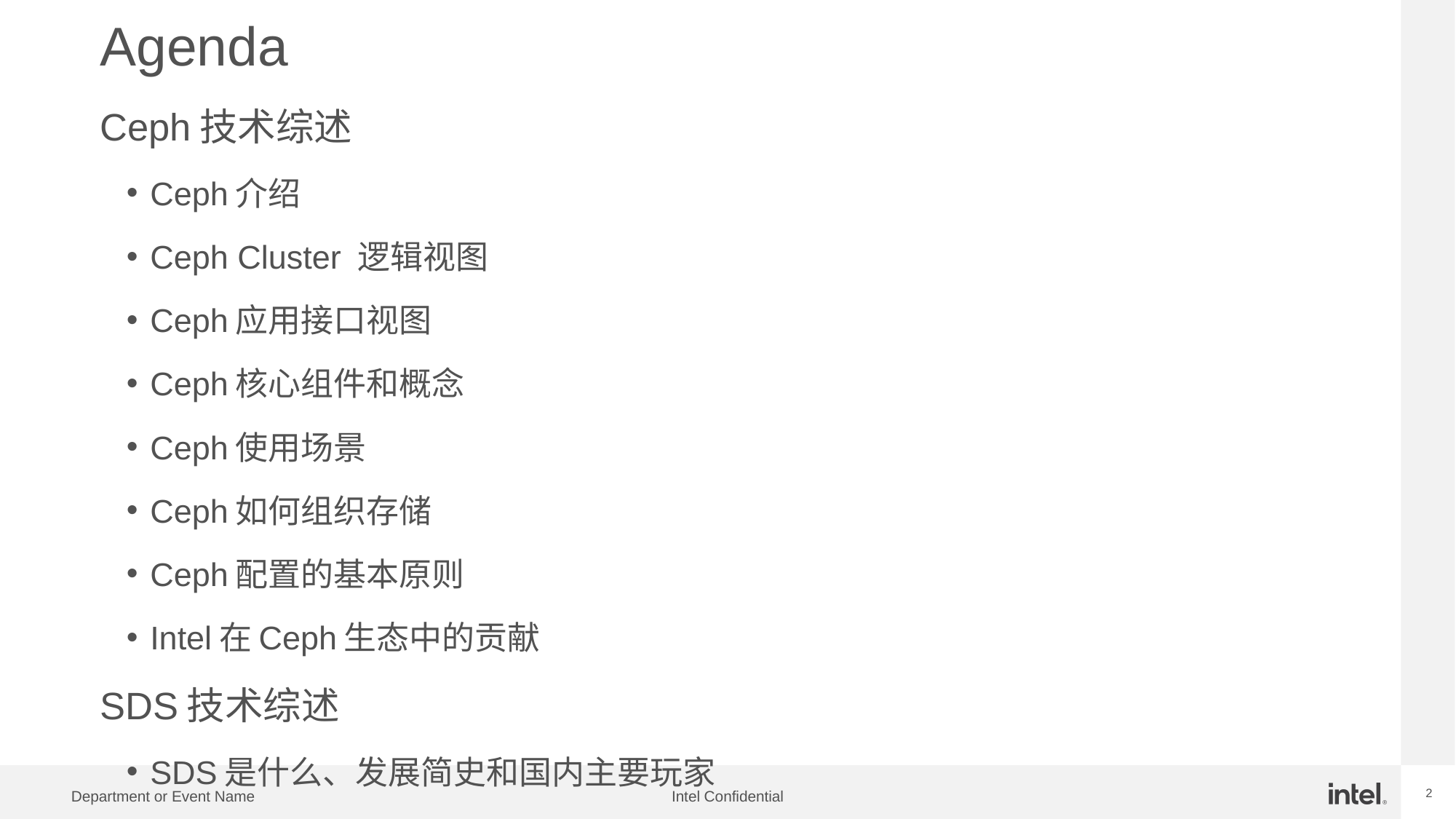

# Agenda
Ceph技术综述
Ceph介绍
Ceph Cluster 逻辑视图
Ceph应用接口视图
Ceph核心组件和概念
Ceph使用场景
Ceph如何组织存储
Ceph配置的基本原则
Intel在Ceph生态中的贡献
SDS技术综述
SDS是什么、发展简史和国内主要玩家